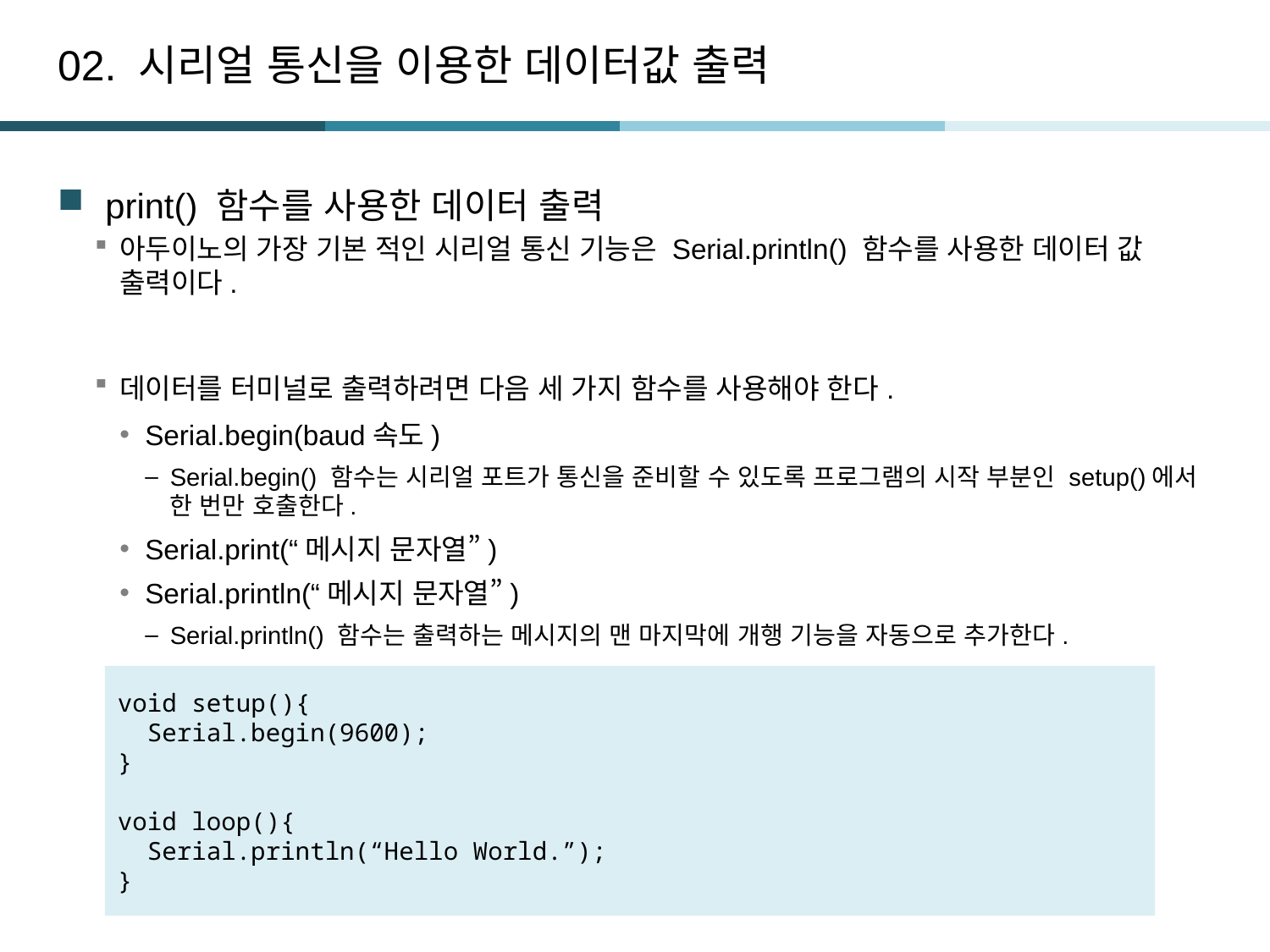

# 02. 시리얼 통신을 이용한 데이터값 출력
print() 함수를 사용한 데이터 출력
아두이노의 가장 기본 적인 시리얼 통신 기능은 Serial.println() 함수를 사용한 데이터 값 출력이다.

데이터를 터미널로 출력하려면 다음 세 가지 함수를 사용해야 한다.
Serial.begin(baud속도)
Serial.begin() 함수는 시리얼 포트가 통신을 준비할 수 있도록 프로그램의 시작 부분인 setup()에서 한 번만 호출한다.
Serial.print(“메시지 문자열”)
Serial.println(“메시지 문자열”)
Serial.println() 함수는 출력하는 메시지의 맨 마지막에 개행 기능을 자동으로 추가한다.

void setup(){
  Serial.begin(9600);
}

void loop(){
  Serial.println(“Hello World.”);
}